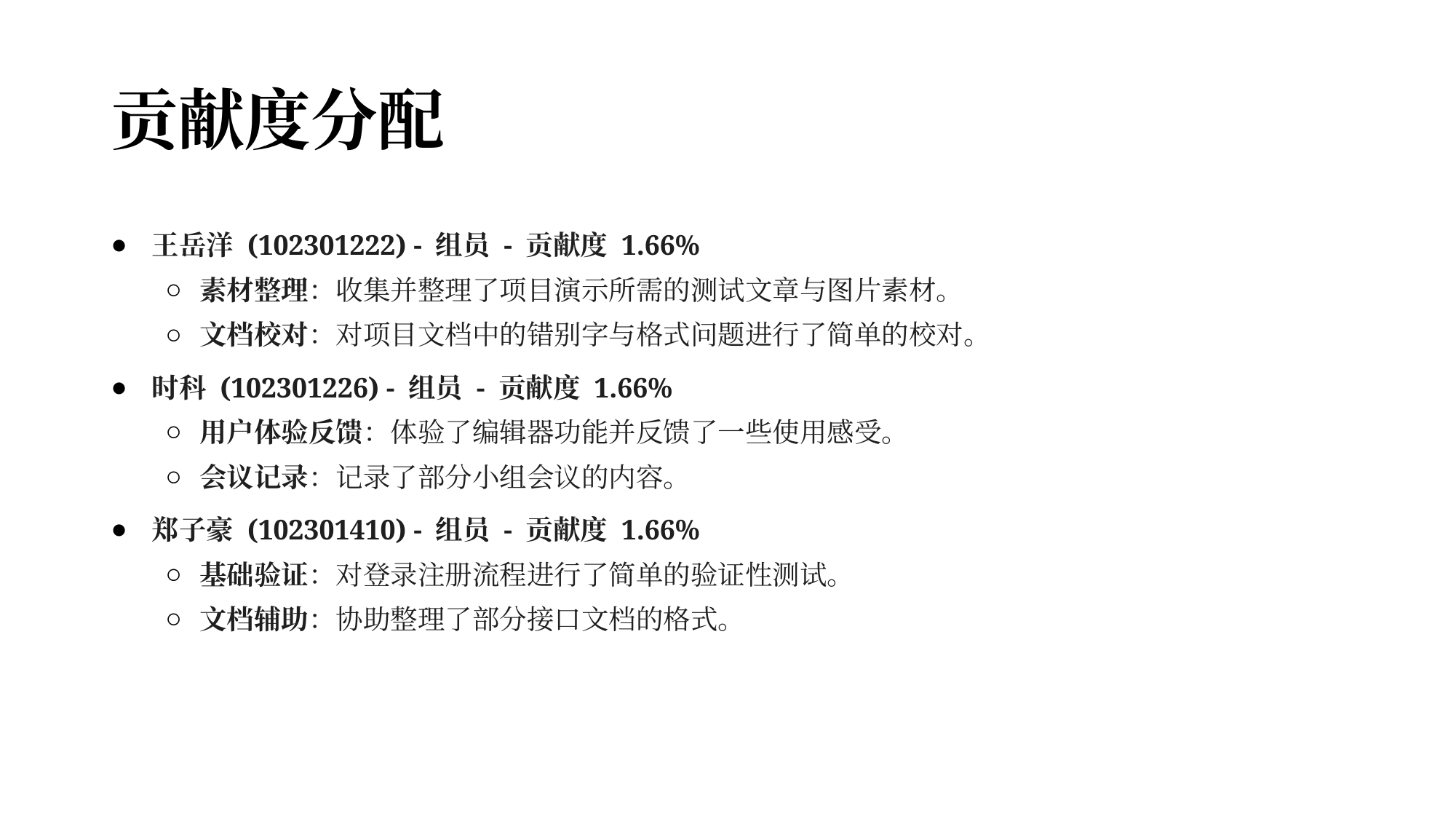

# 贡献度分配
王岳洋 (102301222) - 组员 - 贡献度 1.66%
素材整理：收集并整理了项目演示所需的测试文章与图片素材。
文档校对：对项目文档中的错别字与格式问题进行了简单的校对。
时科 (102301226) - 组员 - 贡献度 1.66%
用户体验反馈：体验了编辑器功能并反馈了一些使用感受。
会议记录：记录了部分小组会议的内容。
郑子豪 (102301410) - 组员 - 贡献度 1.66%
基础验证：对登录注册流程进行了简单的验证性测试。
文档辅助：协助整理了部分接口文档的格式。